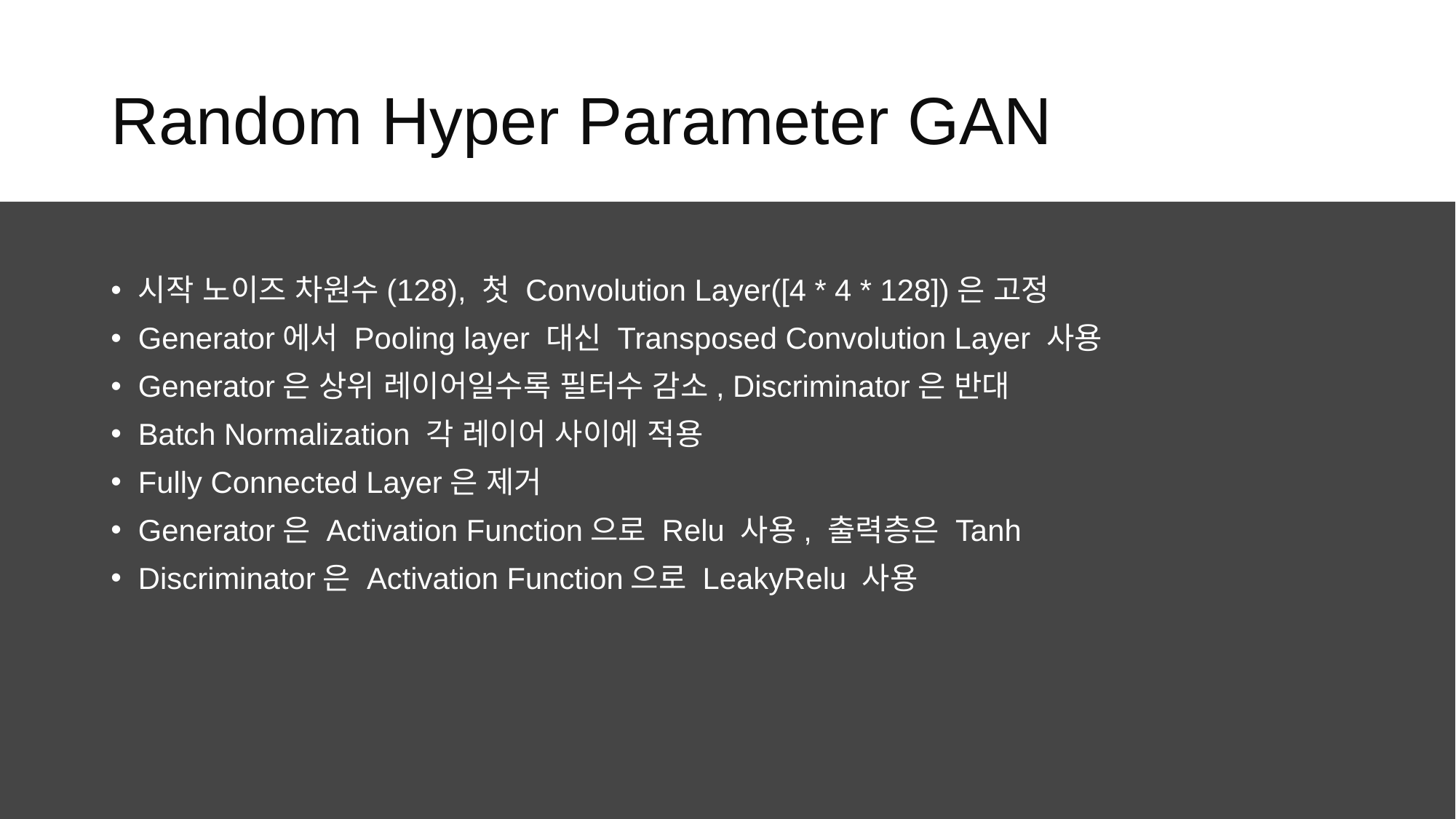

# Random Hyper Parameter GAN

시작 노이즈 차원수(128), 첫 Convolution Layer([4 * 4 * 128])은 고정
Generator에서 Pooling layer 대신 Transposed Convolution Layer 사용
Generator은 상위 레이어일수록 필터수 감소, Discriminator은 반대
Batch Normalization 각 레이어 사이에 적용
Fully Connected Layer은 제거
Generator은 Activation Function으로 Relu 사용, 출력층은 Tanh
Discriminator은 Activation Function으로 LeakyRelu 사용